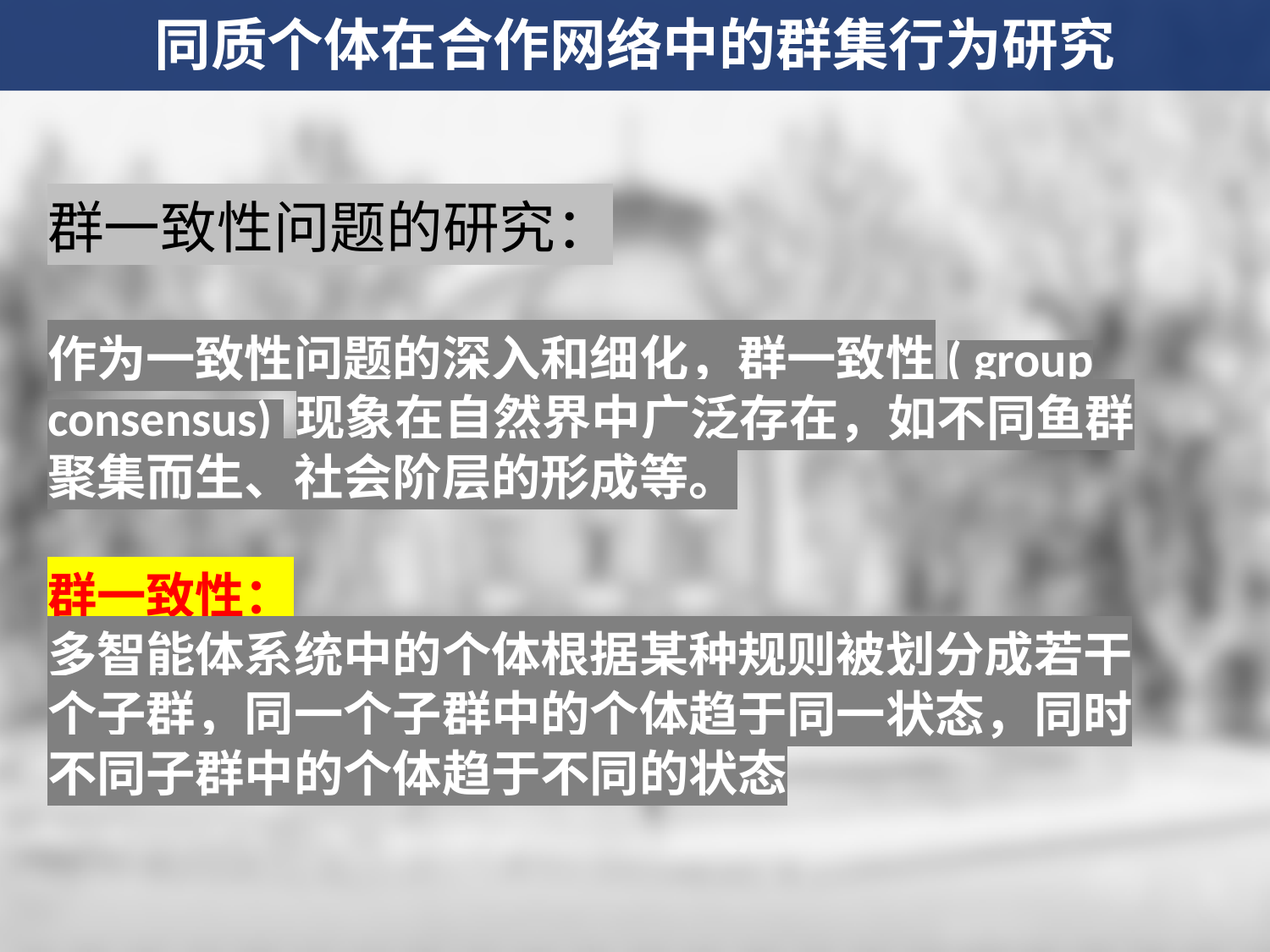

同质个体在合作网络中的群集行为研究
群一致性问题的研究：

作为一致性问题的深入和细化，群一致性( group consensus) 现象在自然界中广泛存在，如不同鱼群聚集而生、社会阶层的形成等。

群一致性：
多智能体系统中的个体根据某种规则被划分成若干个子群，同一个子群中的个体趋于同一状态，同时不同子群中的个体趋于不同的状态